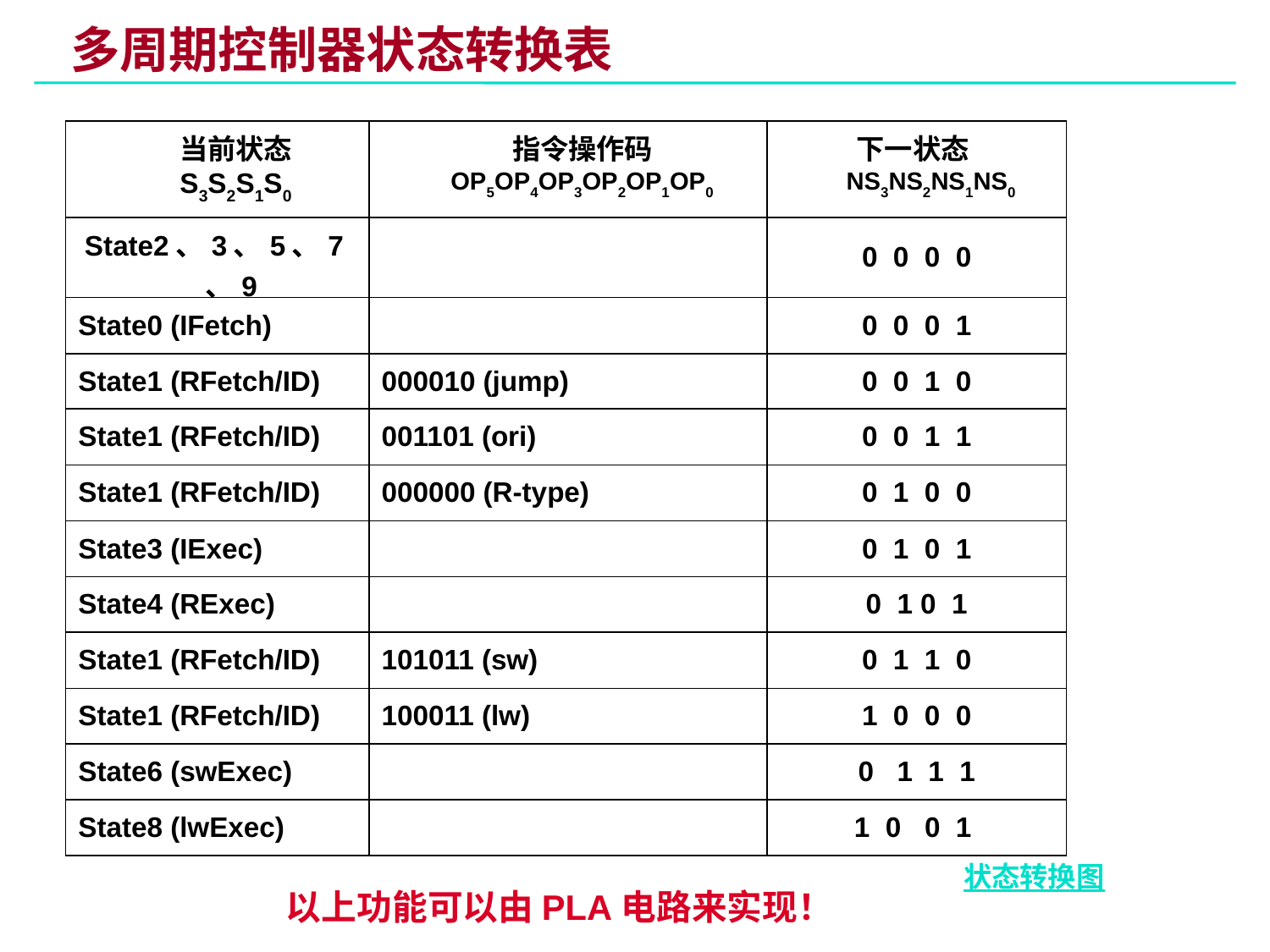

# 多周期控制器状态转换表
| 当前状态 S3S2S1S0 | 指令操作码OP5OP4OP3OP2OP1OP0 | 下一状态NS3NS2NS1NS0 |
| --- | --- | --- |
| State2、3、5、7、9 |  | 0 0 0 0 |
| State0 (IFetch) |  | 0 0 0 1 |
| State1 (RFetch/ID) | 000010 (jump) | 0 0 1 0 |
| State1 (RFetch/ID) | 001101 (ori) | 0 0 1 1 |
| State1 (RFetch/ID) | 000000 (R-type) | 0 1 0 0 |
| State3 (IExec) |  | 0 1 0 1 |
| State4 (RExec) |  | 0 1 0 1 |
| State1 (RFetch/ID) | 101011 (sw) | 0 1 1 0 |
| State1 (RFetch/ID) | 100011 (lw) | 1 0 0 0 |
| State6 (swExec) |  | 0 1 1 1 |
| State8 (lwExec) |  | 1 0 0 1 |
状态转换图
以上功能可以由PLA电路来实现！